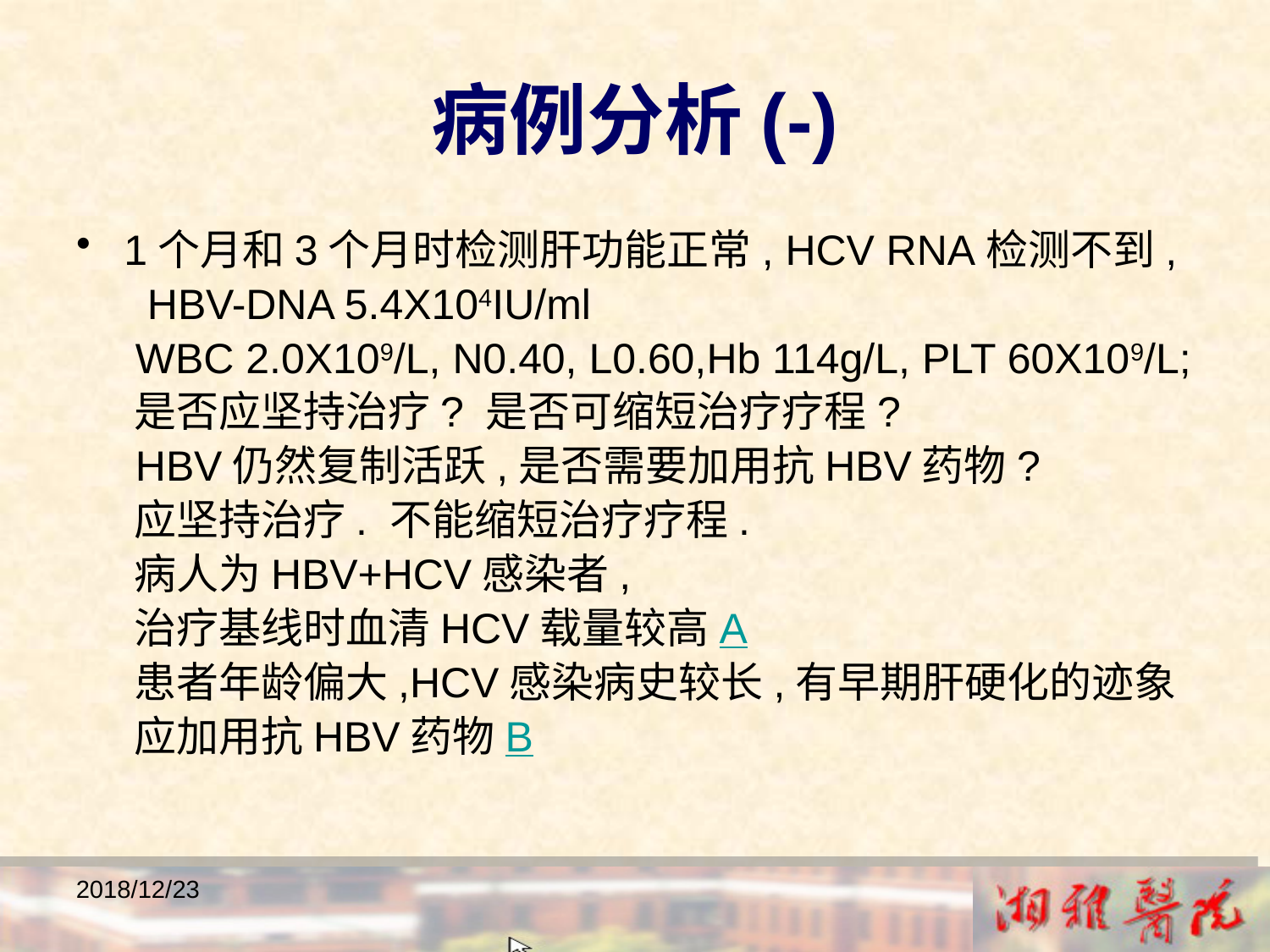

病例分析(-)
1个月和3个月时检测肝功能正常, HCV RNA检测不到,
      HBV-DNA 5.4X104IU/ml
     WBC 2.0X109/L, N0.40, L0.60,Hb 114g/L, PLT 60X109/L;
     是否应坚持治疗? 是否可缩短治疗疗程?
     HBV仍然复制活跃,是否需要加用抗HBV药物?
     应坚持治疗. 不能缩短治疗疗程.
     病人为HBV+HCV感染者,
     治疗基线时血清HCV载量较高A
     患者年龄偏大,HCV感染病史较长,有早期肝硬化的迹象
     应加用抗HBV药物B
2018/12/23